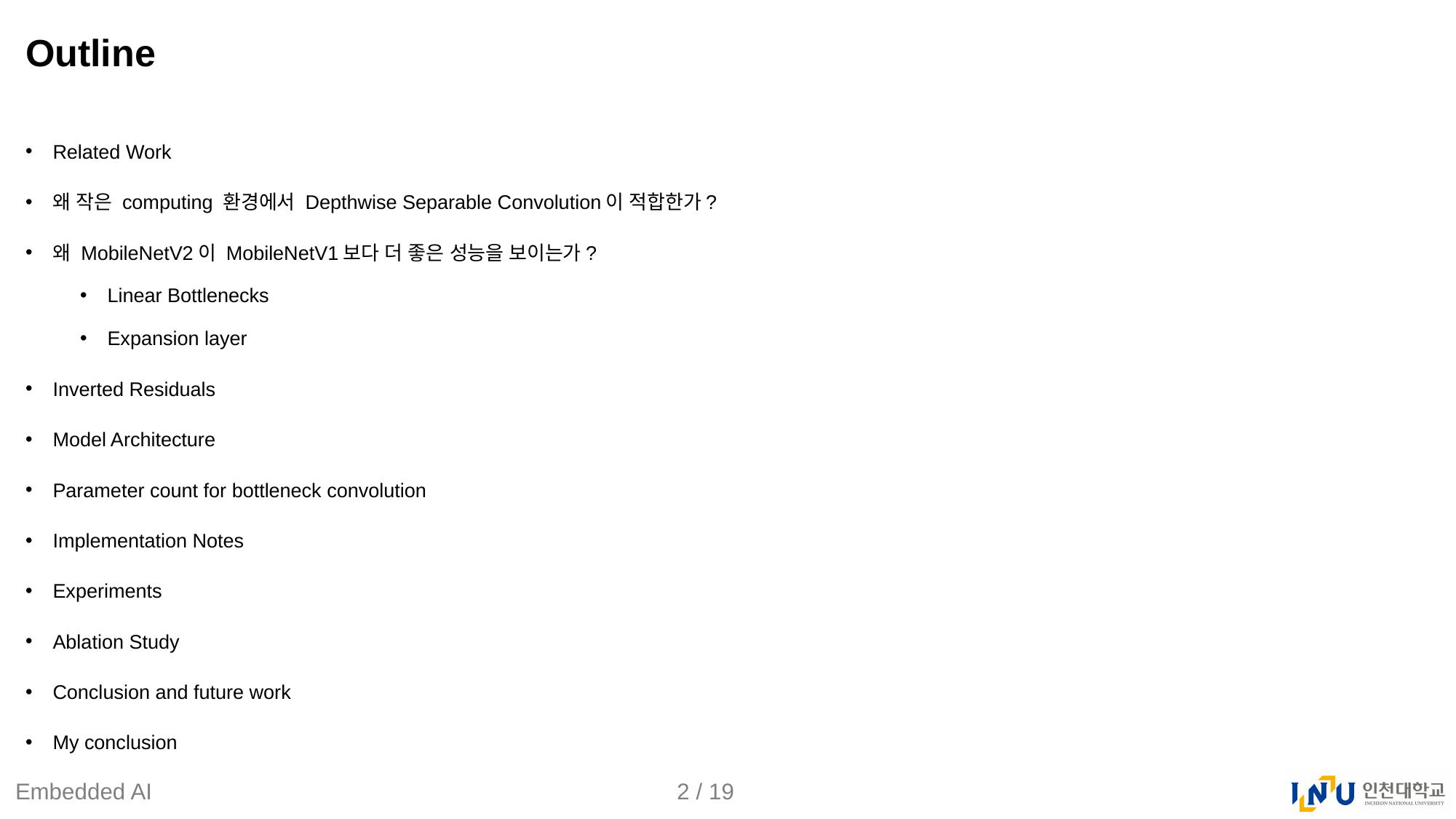

# Outline
Related Work
왜 작은 computing 환경에서 Depthwise Separable Convolution이 적합한가?
왜 MobileNetV2이 MobileNetV1보다 더 좋은 성능을 보이는가?
Linear Bottlenecks
Expansion layer
Inverted Residuals
Model Architecture
Parameter count for bottleneck convolution
Implementation Notes
Experiments
Ablation Study
Conclusion and future work
My conclusion